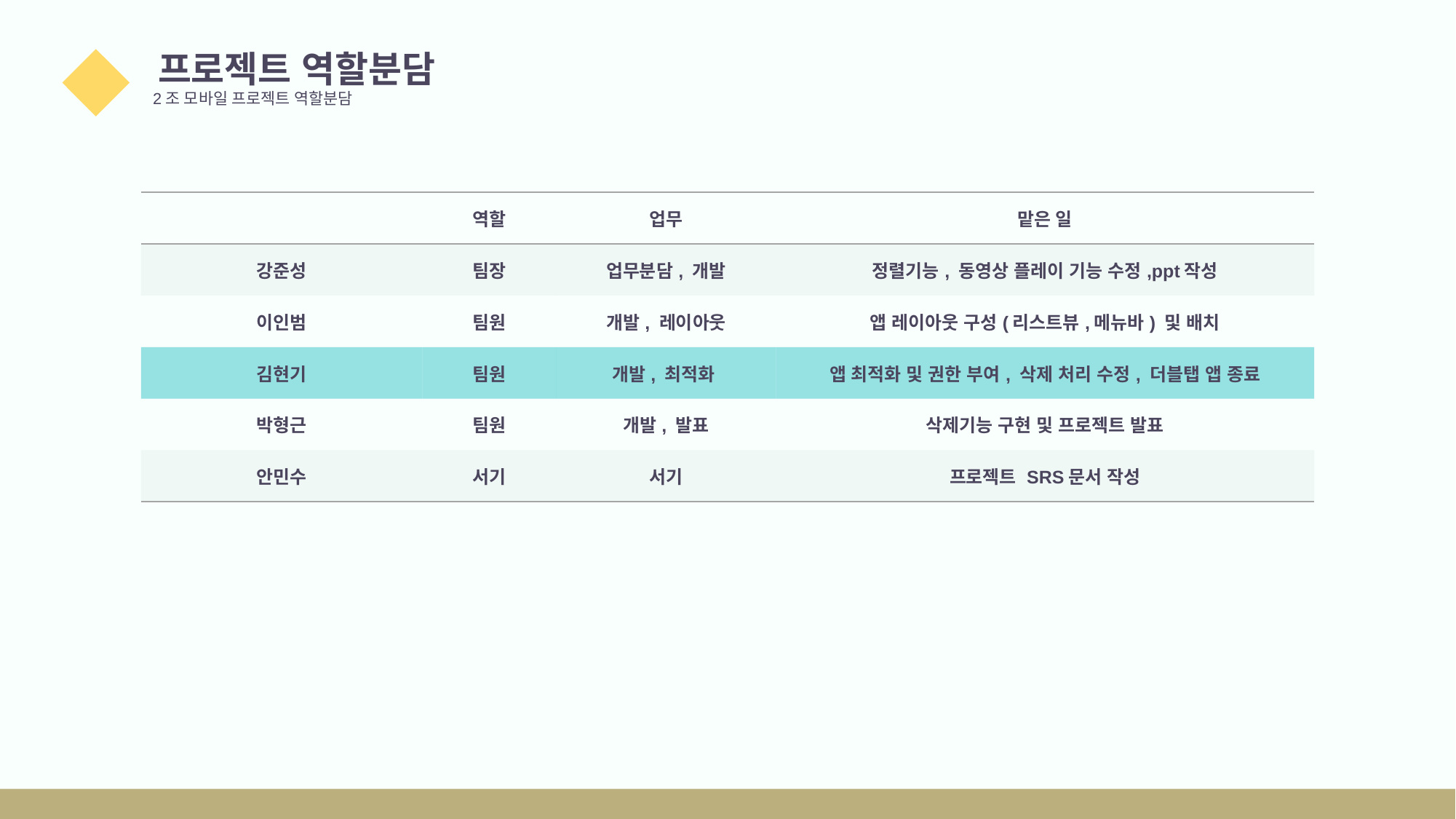

프로젝트 역할분담
2조 모바일 프로젝트 역할분담

01
|  | 역할 | 업무 | 맡은 일 |
| --- | --- | --- | --- |
| 강준성 | 팀장 | 업무분담, 개발 | 정렬기능, 동영상 플레이 기능 수정,ppt작성 |
| 이인범 | 팀원 | 개발, 레이아웃 | 앱 레이아웃 구성(리스트뷰,메뉴바) 및 배치 |
| 김현기 | 팀원 | 개발, 최적화 | 앱 최적화 및 권한 부여, 삭제 처리 수정, 더블탭 앱 종료 |
| 박형근 | 팀원 | 개발, 발표 | 삭제기능 구현 및 프로젝트 발표 |
| 안민수 | 서기 | 서기 | 프로젝트 SRS문서 작성 |